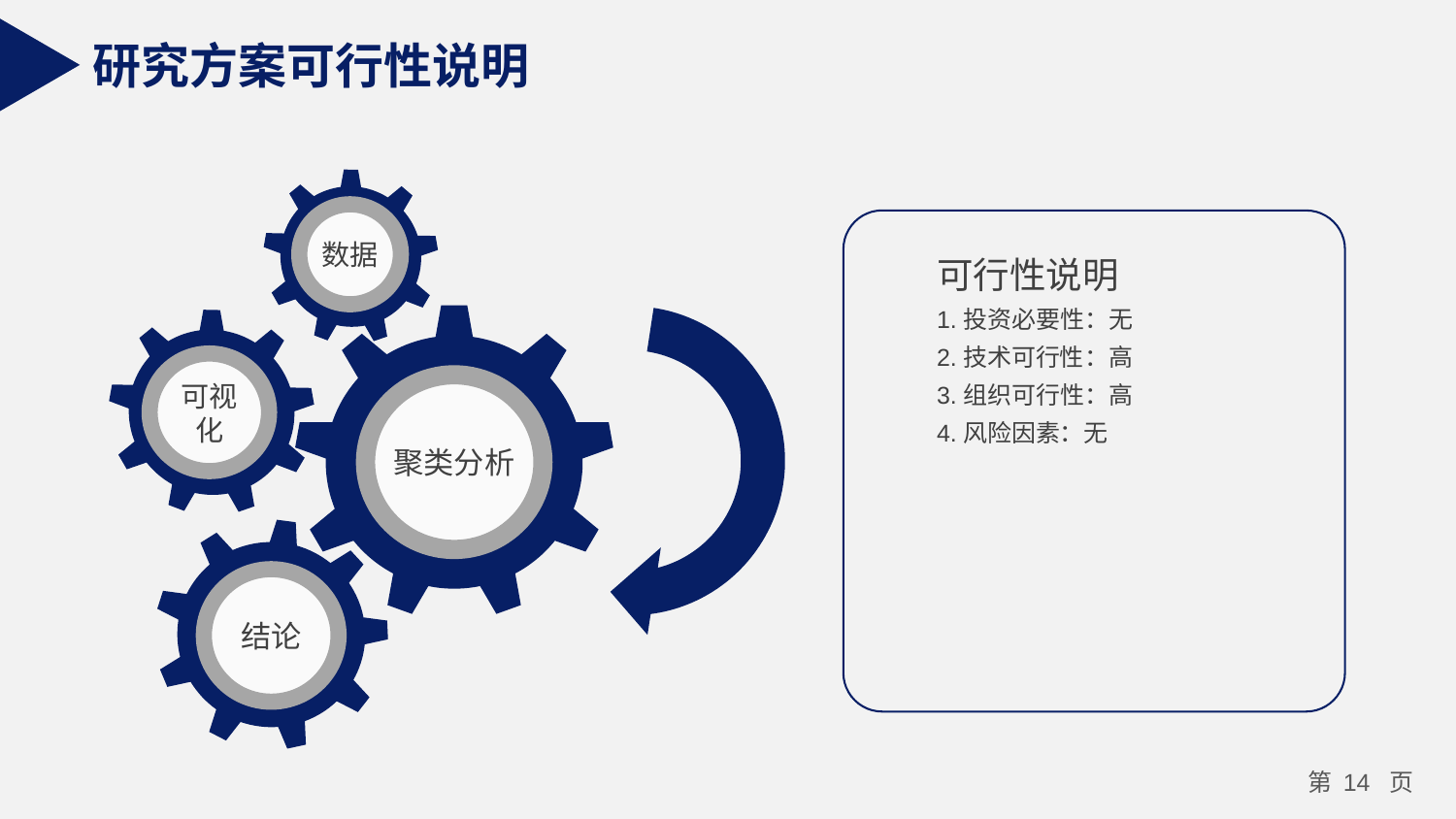

研究方案可行性说明

可行性说明
1.投资必要性：无
2.技术可行性：高
3.组织可行性：高
4.风险因素：无

数据

可视化
聚类分析

结论